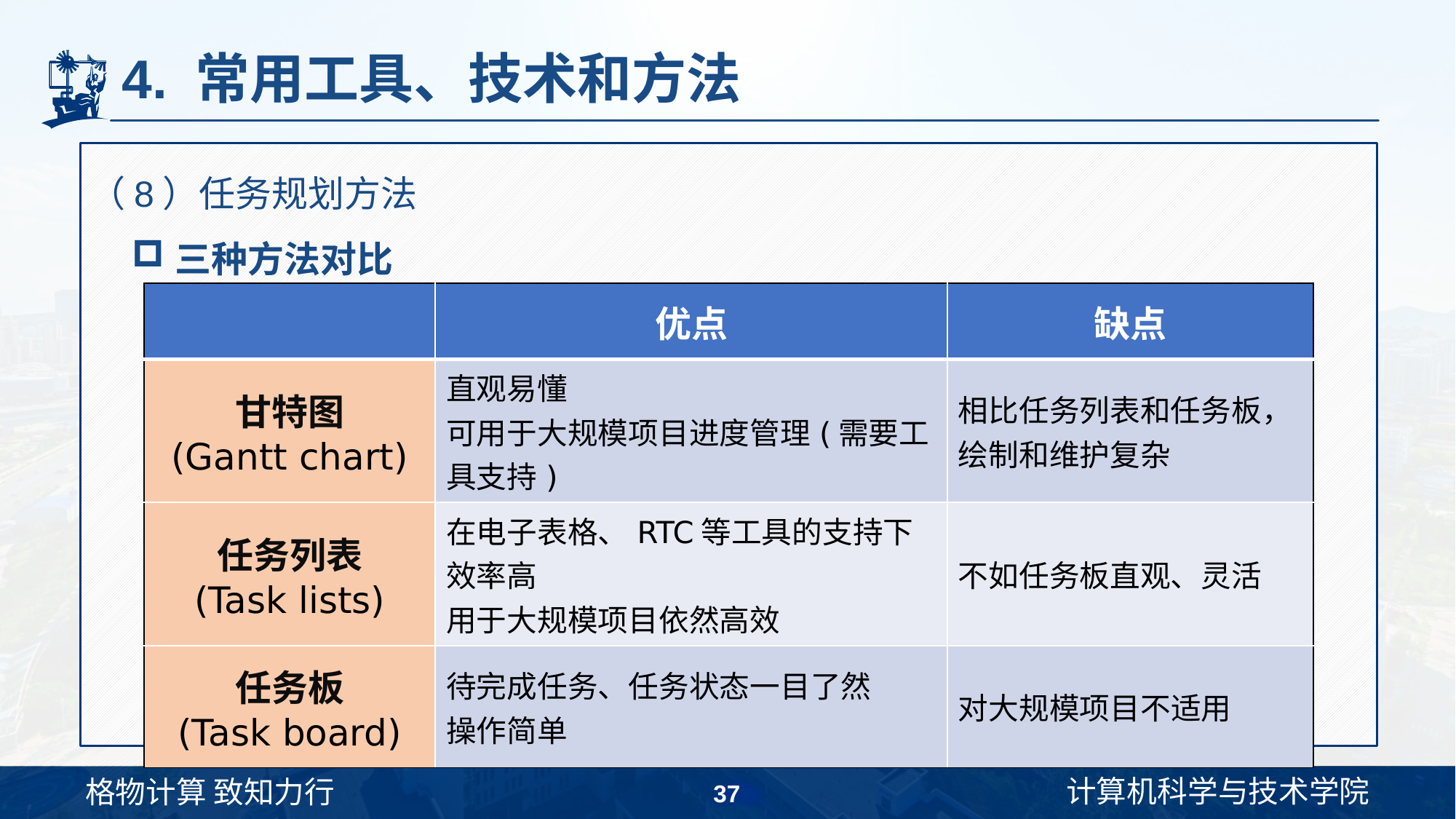

# 4. 常用工具、技术和方法
（8）任务规划方法
三种方法对比
|  | 优点 | 缺点 |
| --- | --- | --- |
| 甘特图 (Gantt chart) | 直观易懂 可用于大规模项目进度管理(需要工具支持) | 相比任务列表和任务板，绘制和维护复杂 |
| 任务列表 (Task lists) | 在电子表格、RTC等工具的支持下效率高 用于大规模项目依然高效 | 不如任务板直观、灵活 |
| 任务板 (Task board) | 待完成任务、任务状态一目了然 操作简单 | 对大规模项目不适用 |
37